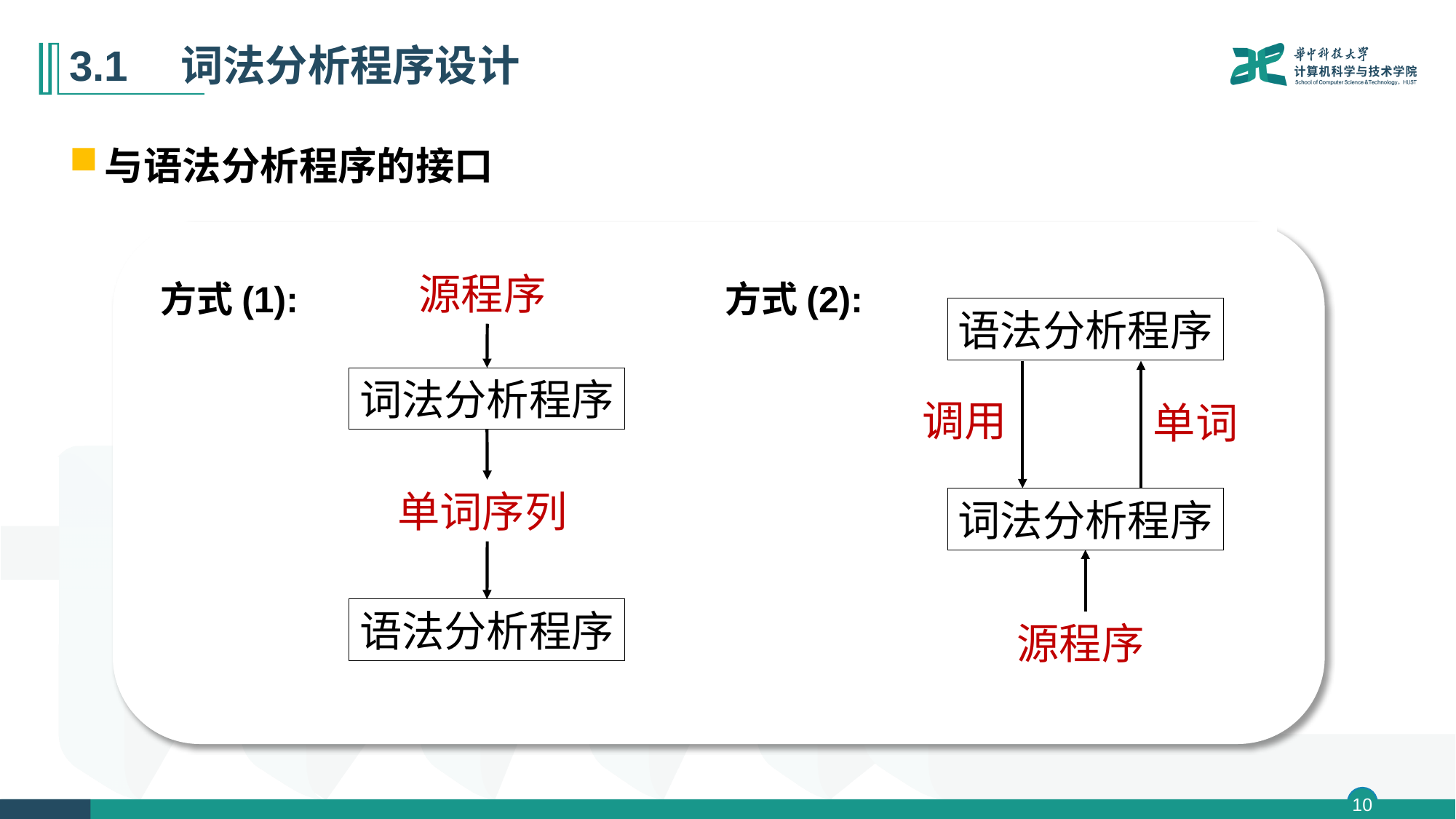

# 3.1　词法分析程序设计
与语法分析程序的接口

源程序
方式(1):
方式(2):
语法分析程序
词法分析程序
调用
单词
单词序列
词法分析程序
语法分析程序
源程序